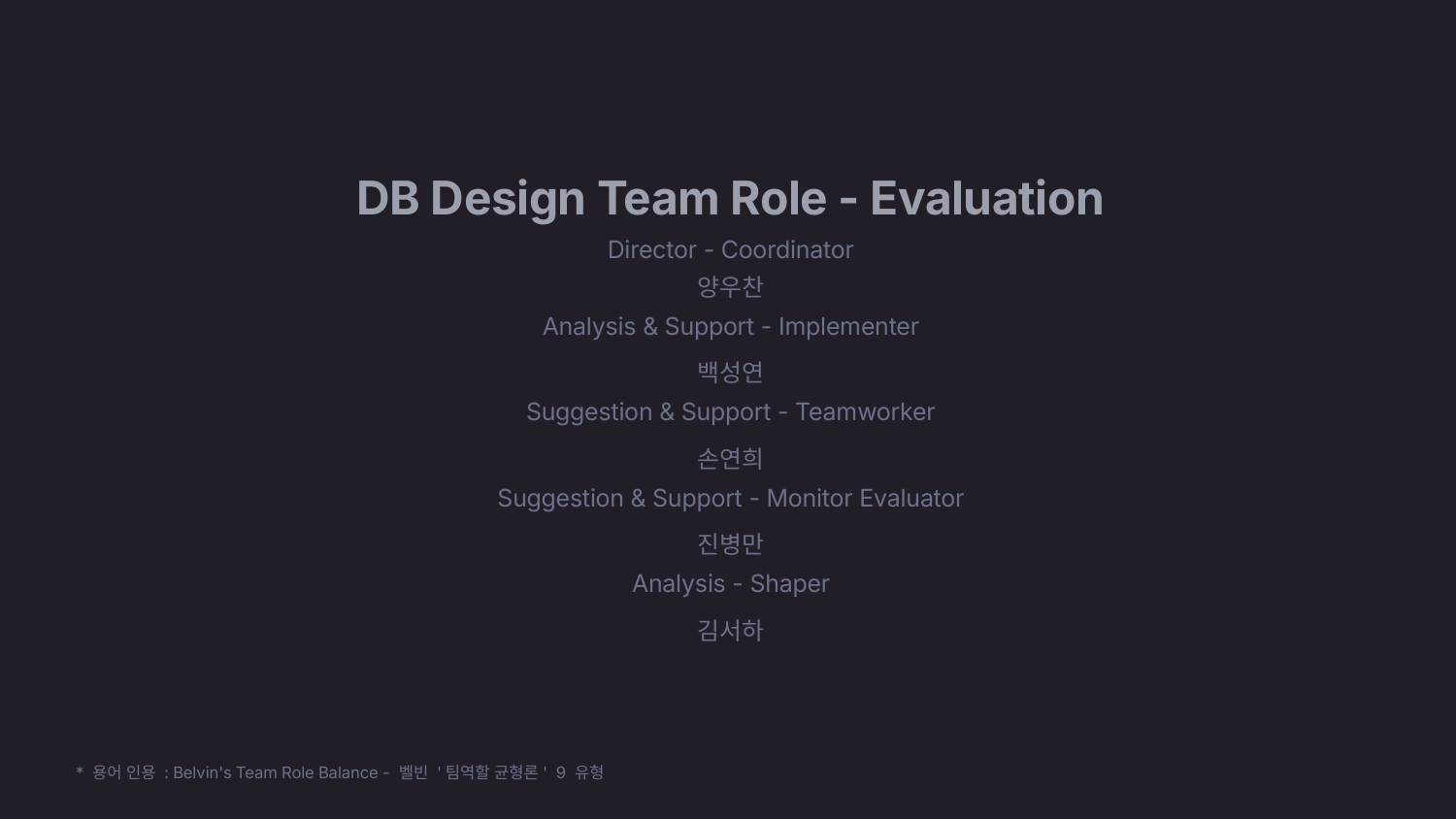

DB Design Team Role - Evaluation
Director - Coordinator
양우찬
Analysis & Support - Implementer
백성연
Suggestion & Support - Teamworker
손연희
Suggestion & Support - Monitor Evaluator
진병만
Analysis - Shaper
김서하
* 용어 인용 : Belvin's Team Role Balance - 벨빈 '팀역할 균형론'  9 유형